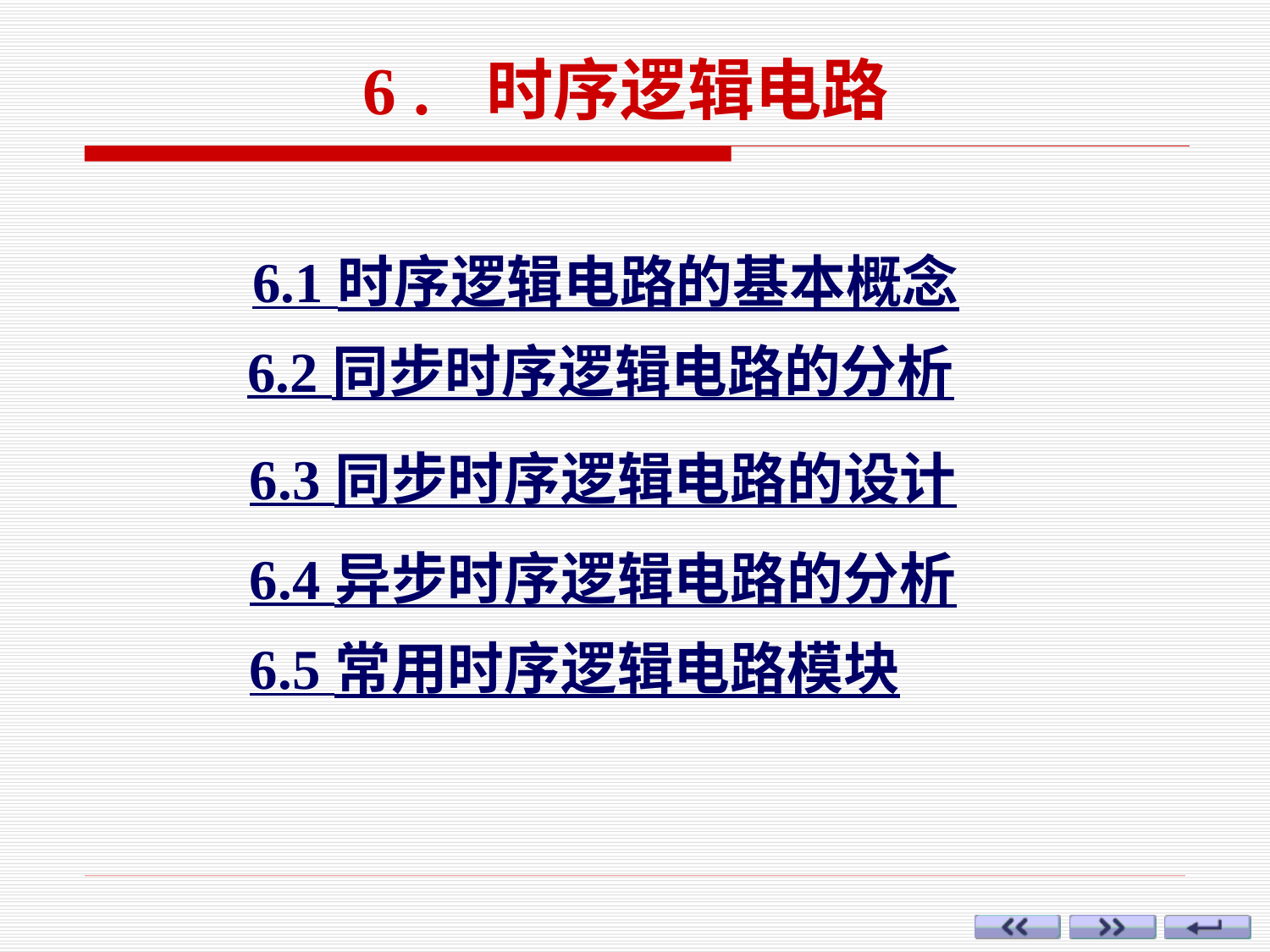

6 . 时序逻辑电路
6.1 时序逻辑电路的基本概念
6.2 同步时序逻辑电路的分析
6.3 同步时序逻辑电路的设计
6.4 异步时序逻辑电路的分析
6.5 常用时序逻辑电路模块